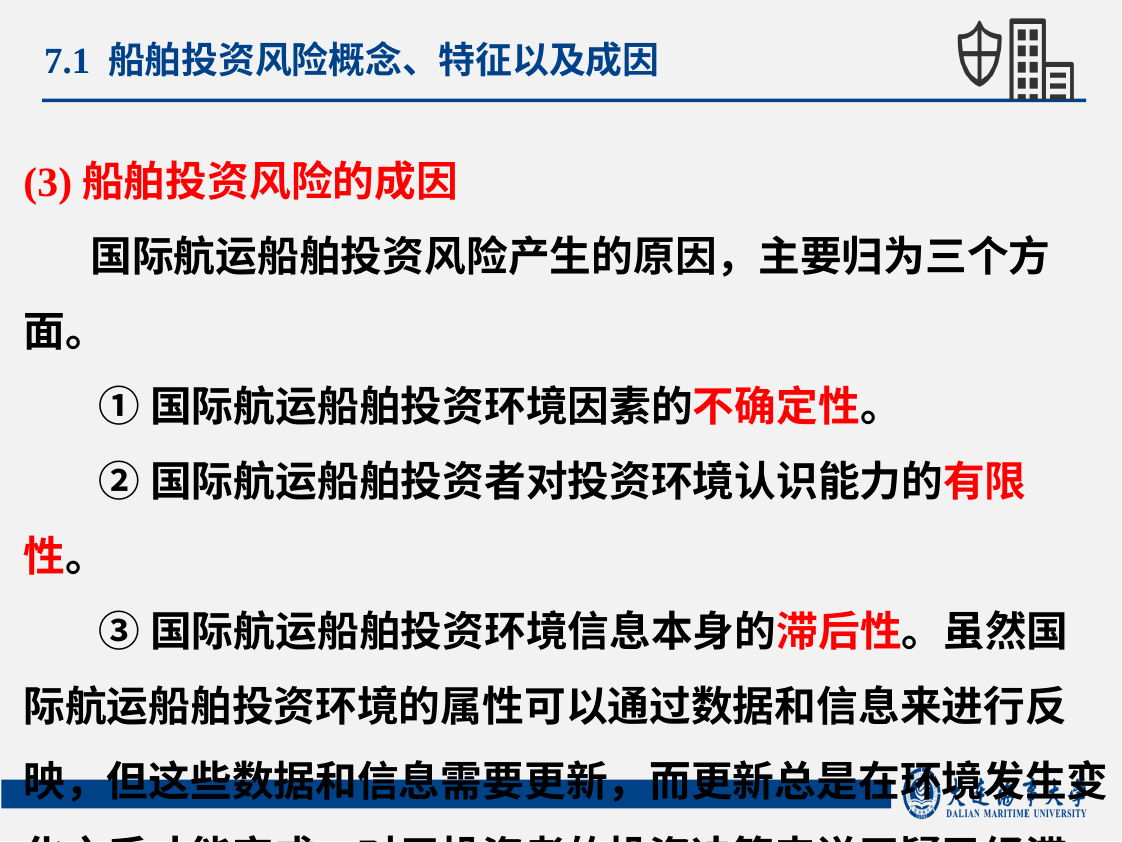

7.1 船舶投资风险概念、特征以及成因
(3)船舶投资风险的成因
      国际航运船舶投资风险产生的原因，主要归为三个方面。
①国际航运船舶投资环境因素的不确定性。
②国际航运船舶投资者对投资环境认识能力的有限性。
③国际航运船舶投资环境信息本身的滞后性。虽然国际航运船舶投资环境的属性可以通过数据和信息来进行反映，但这些数据和信息需要更新，而更新总是在环境发生变化之后才能完成，对于投资者的投资决策来说无疑已经滞后。